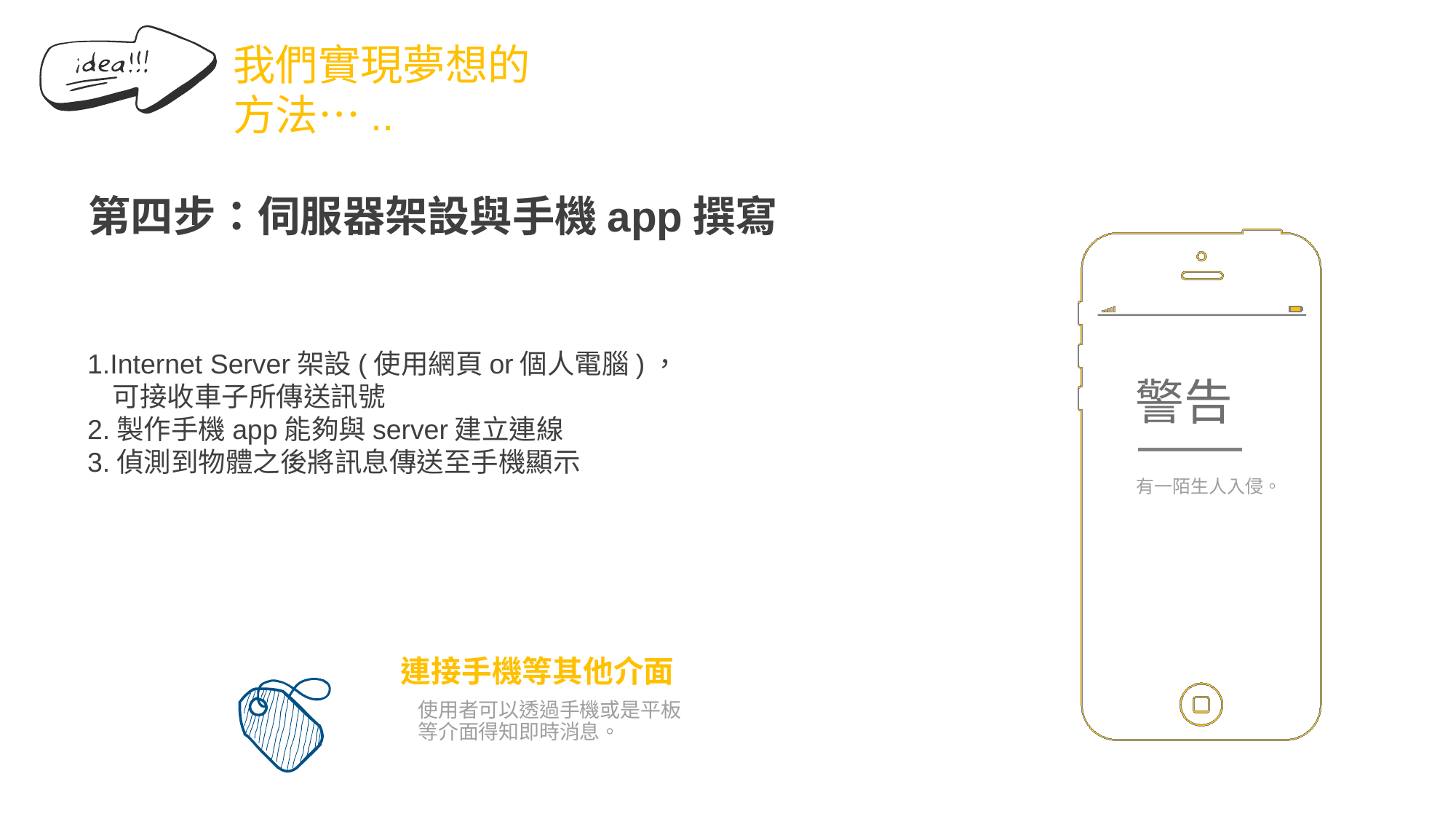

我們實現夢想的方法…..
第四步：伺服器架設與手機app撰寫

1.Internet Server架設(使用網頁or個人電腦)，
   可接收車子所傳送訊號
2.製作手機app能夠與server建立連線
3.偵測到物體之後將訊息傳送至手機顯示

警告
有一陌生人入侵。
連接手機等其他介面
使用者可以透過手機或是平板等介面得知即時消息。